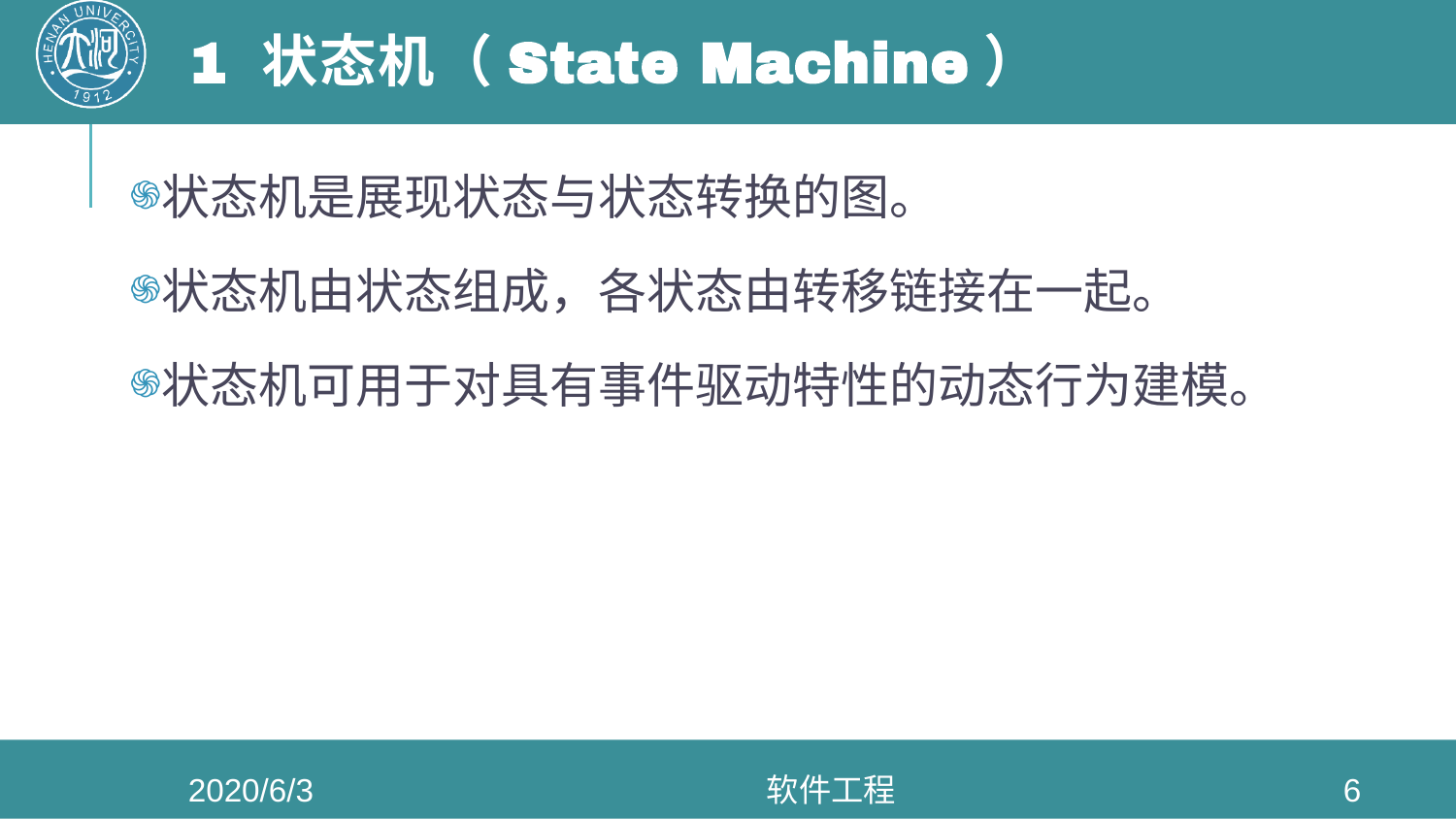

# 1 状态机（State Machine）
状态机是展现状态与状态转换的图。
状态机由状态组成，各状态由转移链接在一起。
状态机可用于对具有事件驱动特性的动态行为建模。

2020/6/3
软件工程
6